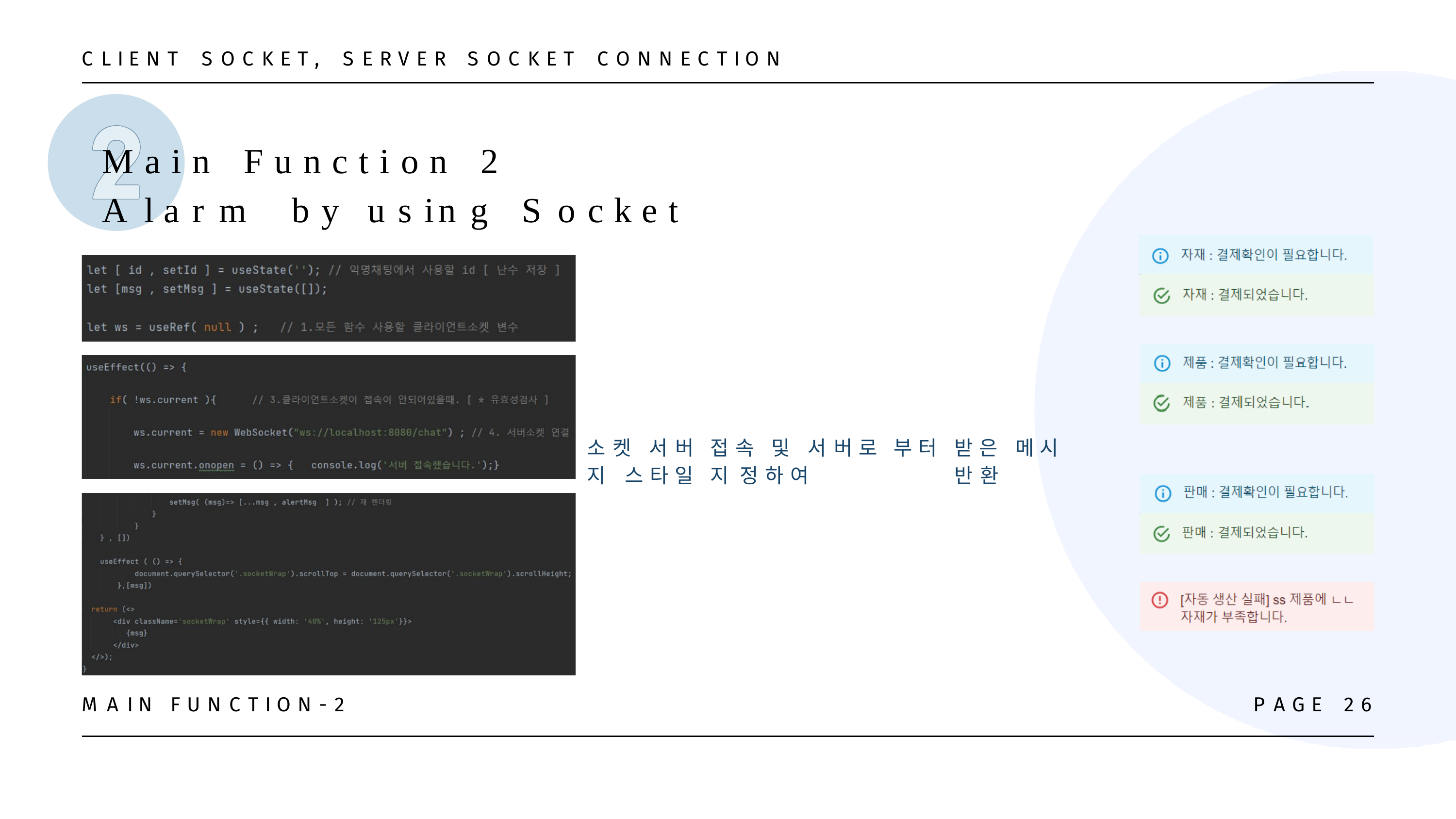

C L I E N T
S O C K E T ,
S E R V E R
S O C K E T
C O N N E C T I O N

Main	Function	2  Alarm	by	using	Socket

소 켓	서 버	접 속	및	서 버 로	부 터	받 은	메 시 지  스 타 일	지 정 하 여		반 환
M A I N
F U N C T I O N - 2
P A G E	2 6